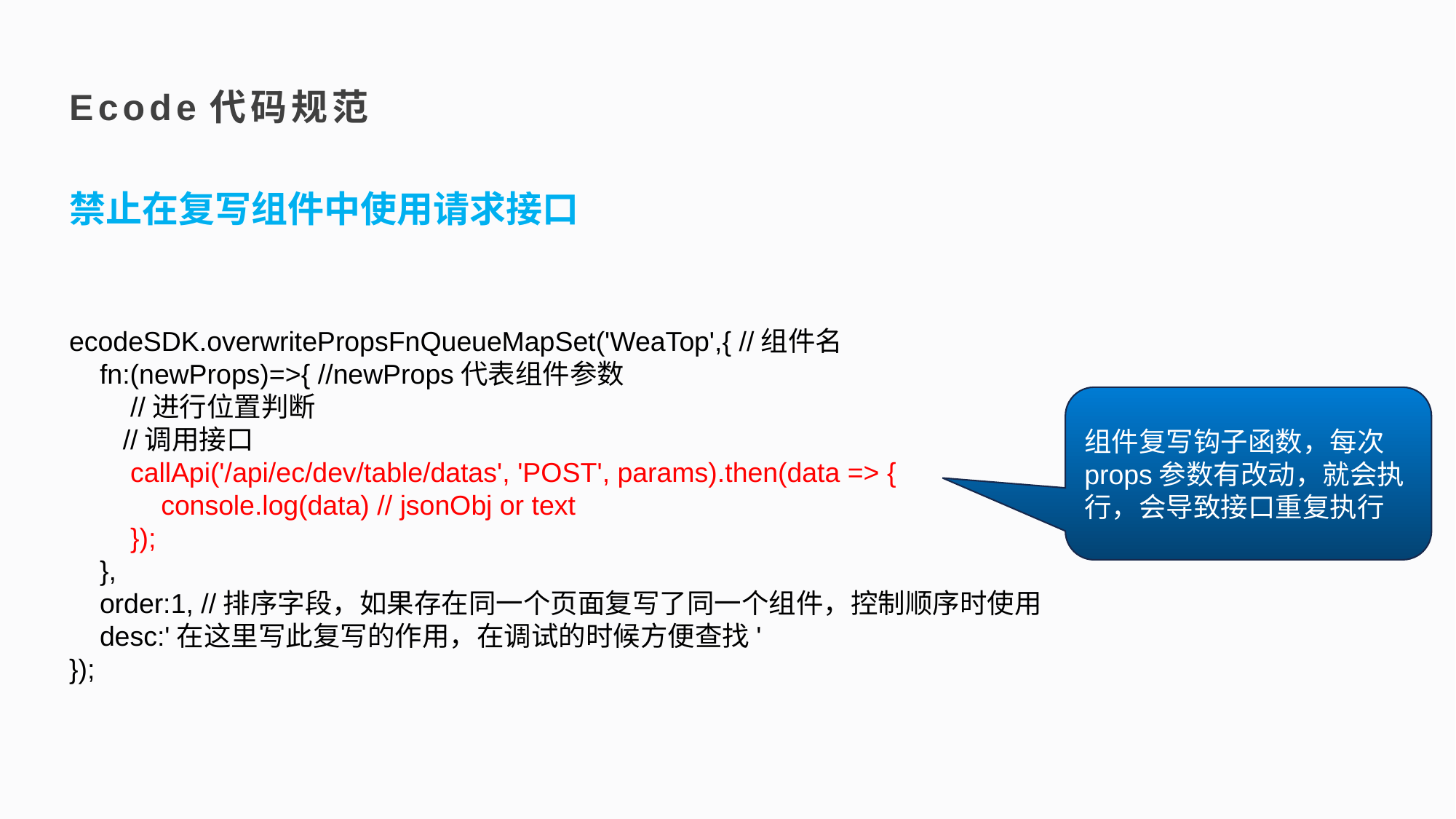

Ecode代码规范
禁止在复写组件中使用请求接口
ecodeSDK.overwritePropsFnQueueMapSet('WeaTop',{ //组件名
    fn:(newProps)=>{ //newProps代表组件参数
        //进行位置判断
       //调用接口
        callApi('/api/ec/dev/table/datas', 'POST', params).then(data => {
            console.log(data) // jsonObj or text
        });
    },
    order:1, //排序字段，如果存在同一个页面复写了同一个组件，控制顺序时使用
    desc:'在这里写此复写的作用，在调试的时候方便查找'
});
组件复写钩子函数，每次props参数有改动，就会执行，会导致接口重复执行